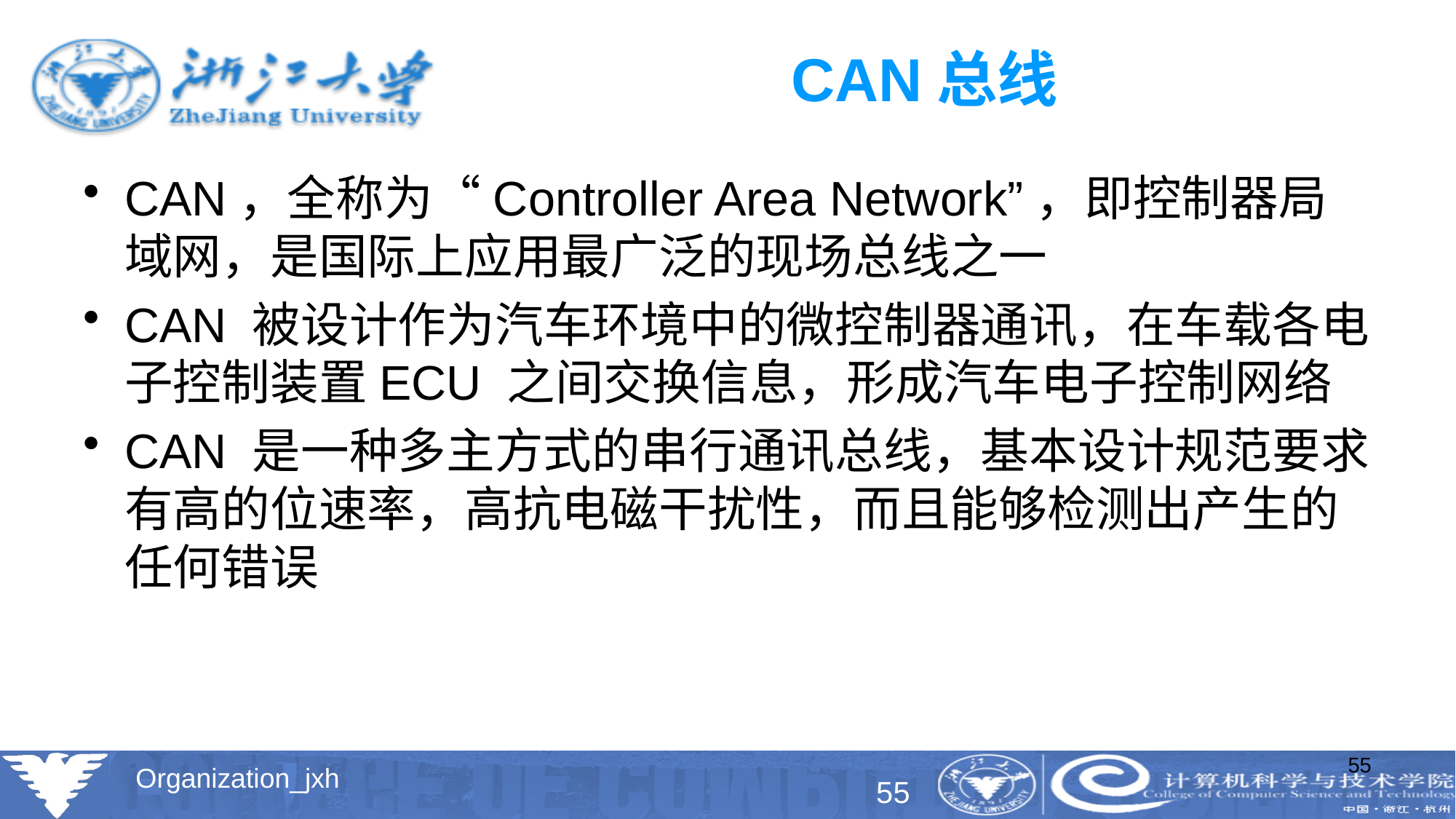

# CAN总线
CAN，全称为“Controller Area Network”，即控制器局域网，是国际上应用最广泛的现场总线之一
CAN 被设计作为汽车环境中的微控制器通讯，在车载各电子控制装置ECU 之间交换信息，形成汽车电子控制网络
CAN 是一种多主方式的串行通讯总线，基本设计规范要求有高的位速率，高抗电磁干扰性，而且能够检测出产生的任何错误
55